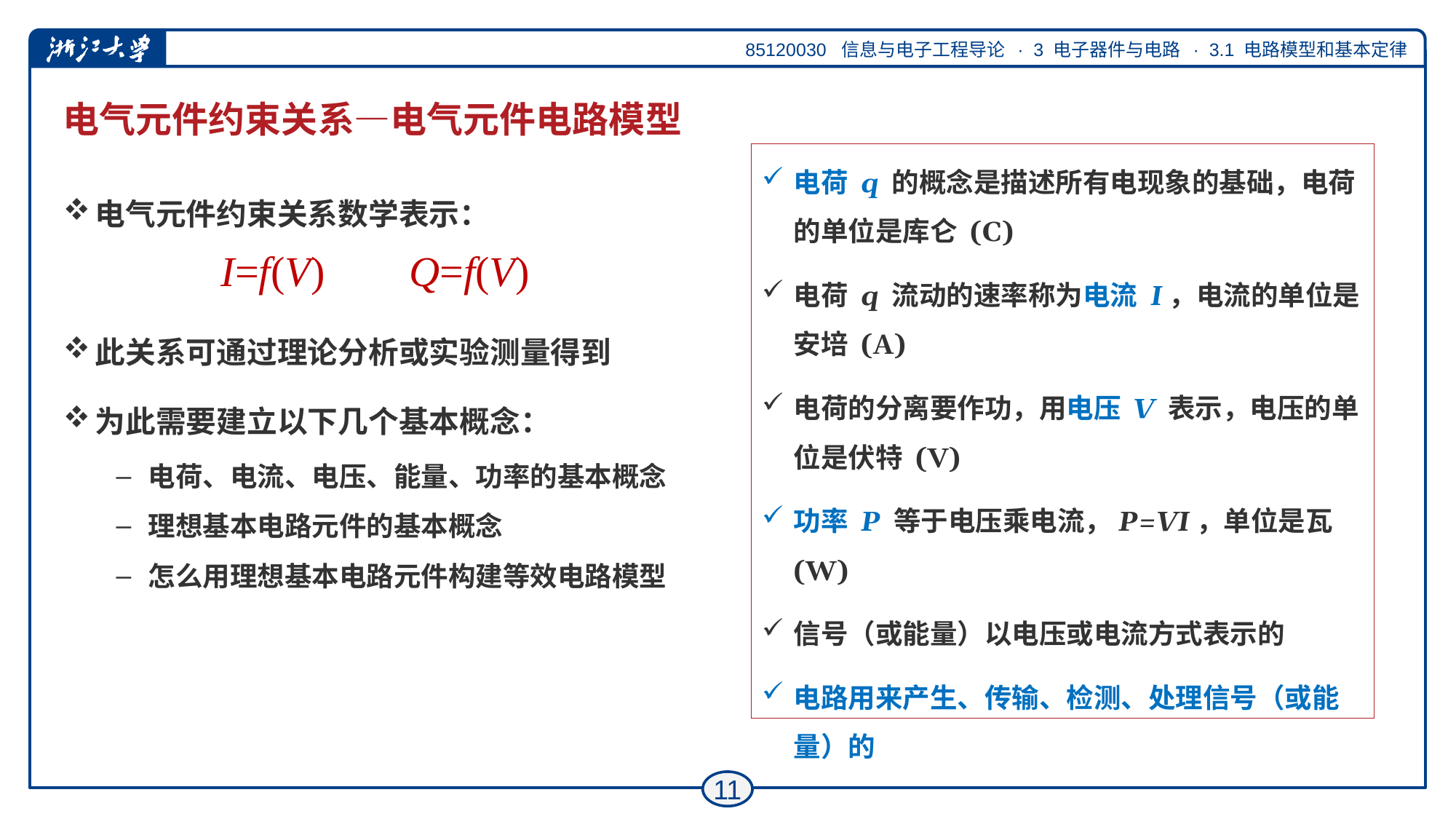

# 电气元件约束关系—电气元件电路模型
电荷 q 的概念是描述所有电现象的基础，电荷的单位是库仑 (C)
电荷 q 流动的速率称为电流 I，电流的单位是安培 (A)
电荷的分离要作功，用电压 V 表示，电压的单位是伏特 (V)
功率 P 等于电压乘电流，P=VI，单位是瓦 (W)
信号（或能量）以电压或电流方式表示的
电路用来产生、传输、检测、处理信号（或能量）的
电气元件约束关系数学表示：

此关系可通过理论分析或实验测量得到
为此需要建立以下几个基本概念：
电荷、电流、电压、能量、功率的基本概念
理想基本电路元件的基本概念
怎么用理想基本电路元件构建等效电路模型

I=f(V)        Q=f(V)